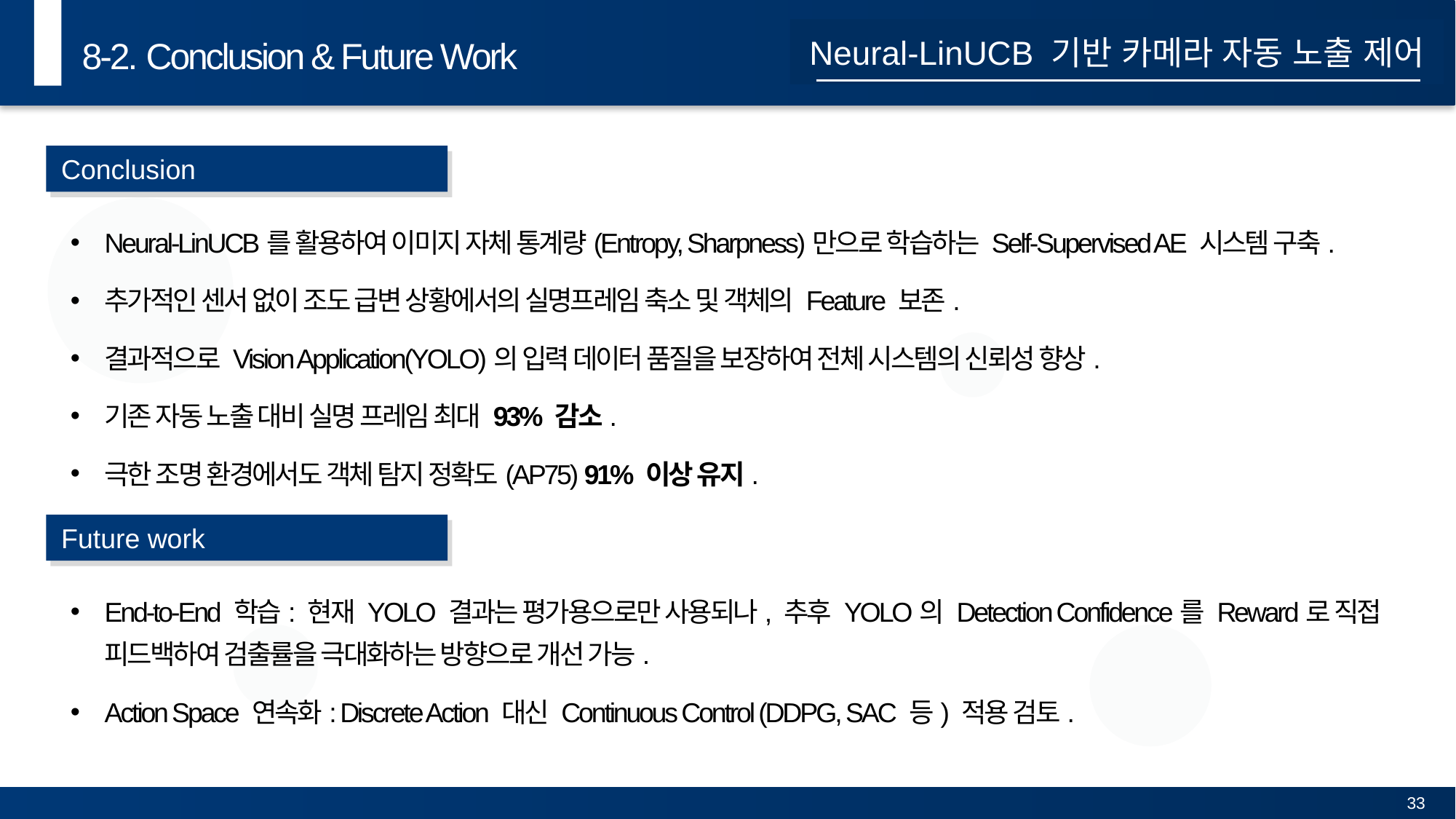

8-2. Conclusion & Future Work
Neural-LinUCB 기반 카메라 자동 노출 제어

Conclusion
Neural-LinUCB를 활용하여 이미지 자체 통계량(Entropy, Sharpness)만으로 학습하는 Self-Supervised AE 시스템 구축.
추가적인 센서 없이 조도 급변 상황에서의 실명프레임 축소 및 객체의 Feature 보존.
결과적으로 Vision Application(YOLO)의 입력 데이터 품질을 보장하여 전체 시스템의 신뢰성 향상.
기존 자동 노출 대비 실명 프레임 최대 93% 감소.
극한 조명 환경에서도 객체 탐지 정확도(AP75) 91% 이상 유지.

Future work
End-to-End 학습: 현재 YOLO 결과는 평가용으로만 사용되나, 추후 YOLO의 Detection Confidence를 Reward로 직접 피드백하여 검출률을 극대화하는 방향으로 개선 가능.
Action Space 연속화: Discrete Action 대신 Continuous Control (DDPG, SAC 등) 적용 검토.